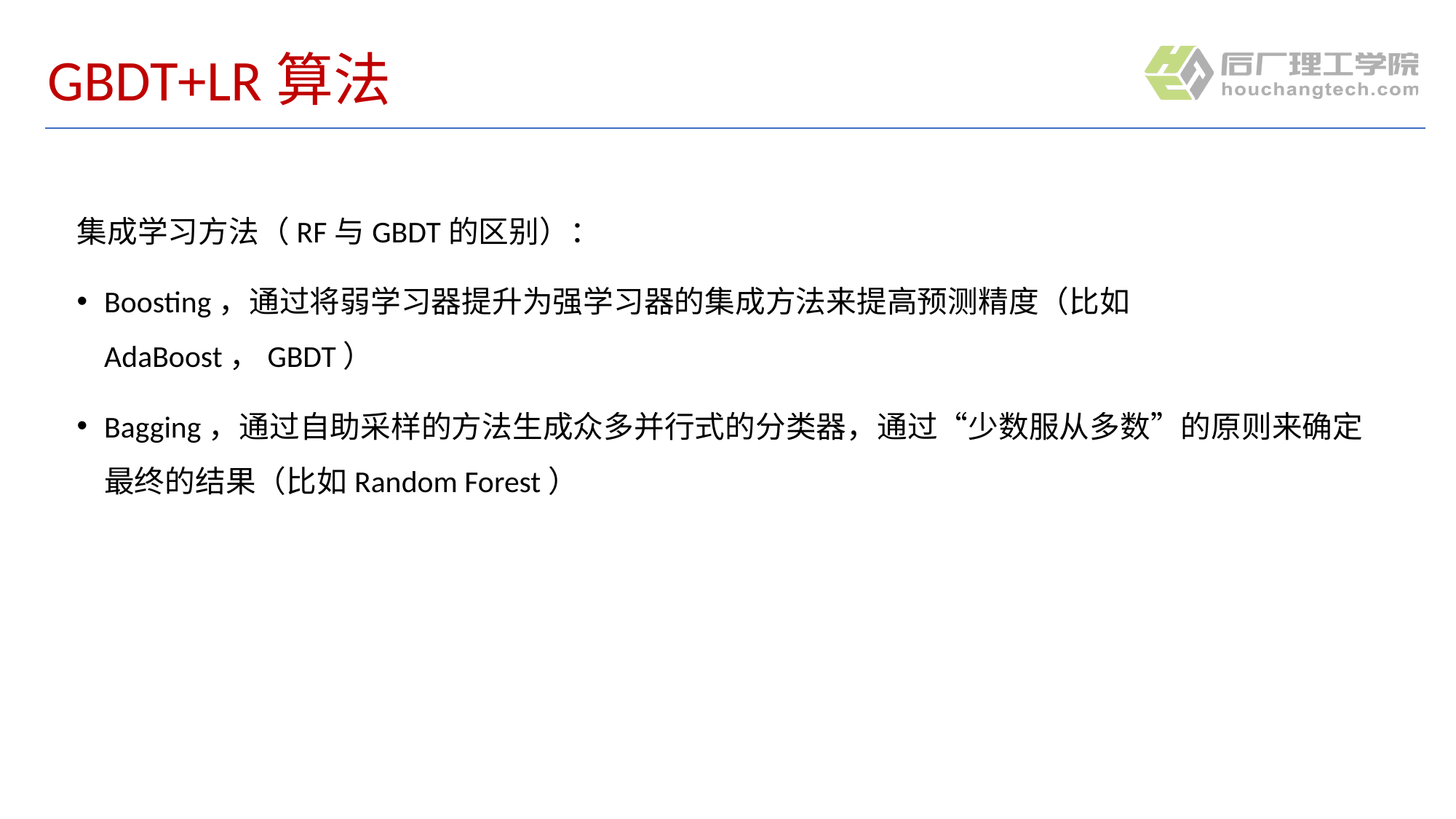

# GBDT+LR算法
集成学习方法（RF与GBDT的区别）：
Boosting，通过将弱学习器提升为强学习器的集成方法来提高预测精度（比如AdaBoost，GBDT）
Bagging，通过自助采样的方法生成众多并行式的分类器，通过“少数服从多数”的原则来确定最终的结果（比如Random Forest）